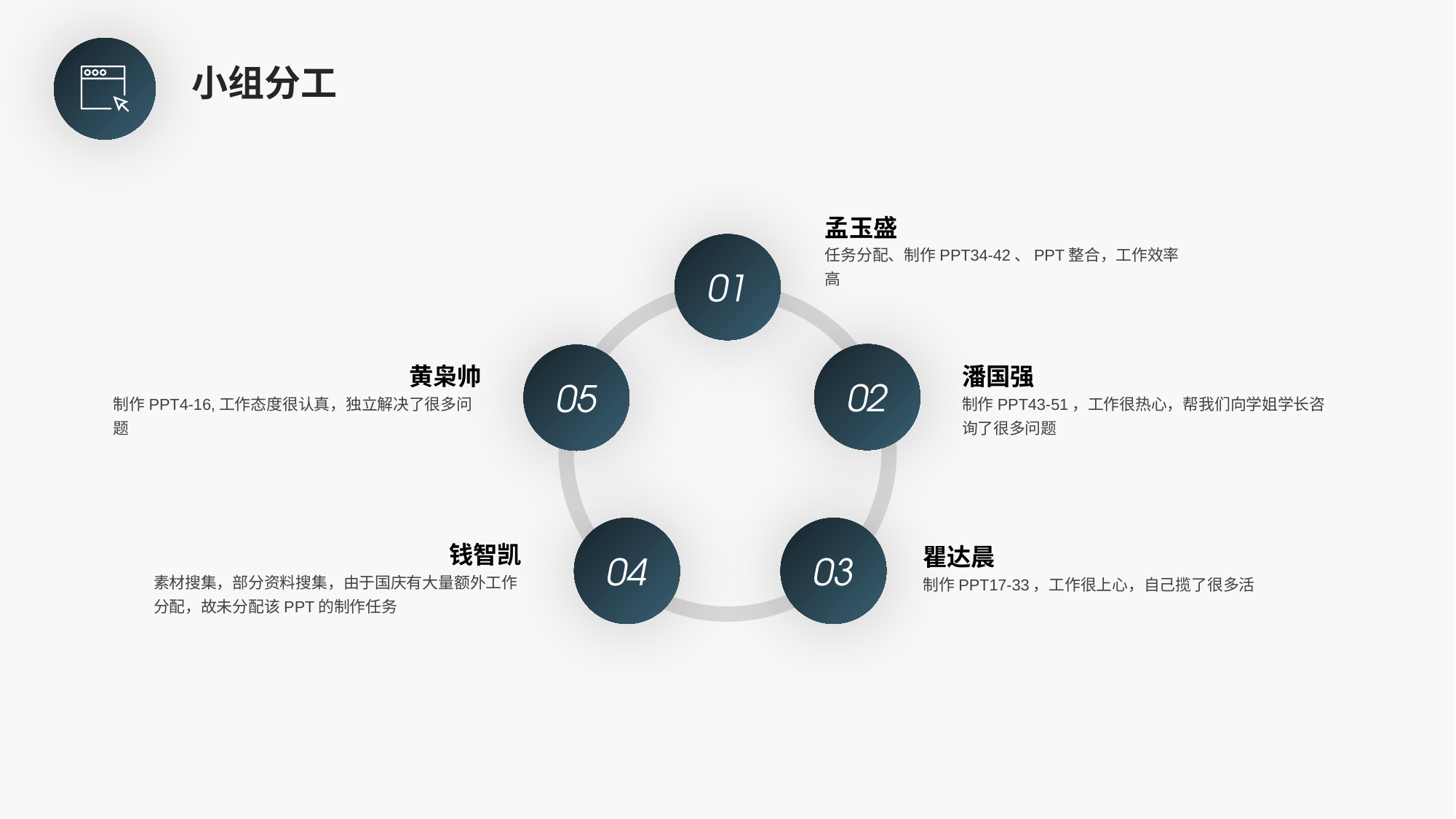

小组分工
孟玉盛
任务分配、制作PPT34-42、PPT整合，工作效率高
01

02
05
04
03
黄枭帅
制作PPT4-16,工作态度很认真，独立解决了很多问题
潘国强
制作PPT43-51，工作很热心，帮我们向学姐学长咨询了很多问题
钱智凯
素材搜集，部分资料搜集，由于国庆有大量额外工作分配，故未分配该PPT的制作任务
瞿达晨
制作PPT17-33，工作很上心，自己揽了很多活